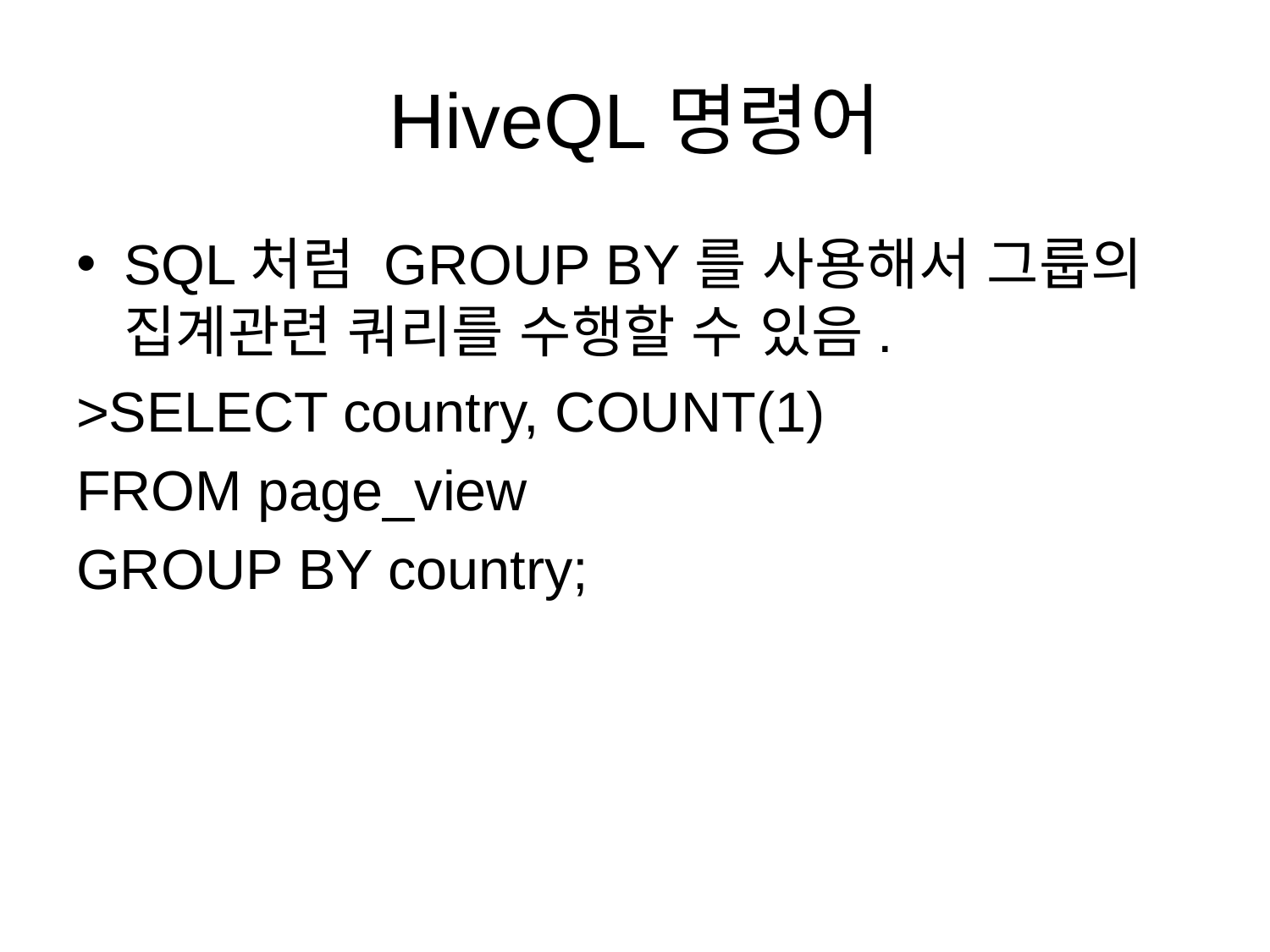

# HiveQL명령어
SQL처럼 GROUP BY를 사용해서 그룹의 집계관련 쿼리를 수행할 수 있음.
>SELECT country, COUNT(1)
FROM page_view
GROUP BY country;